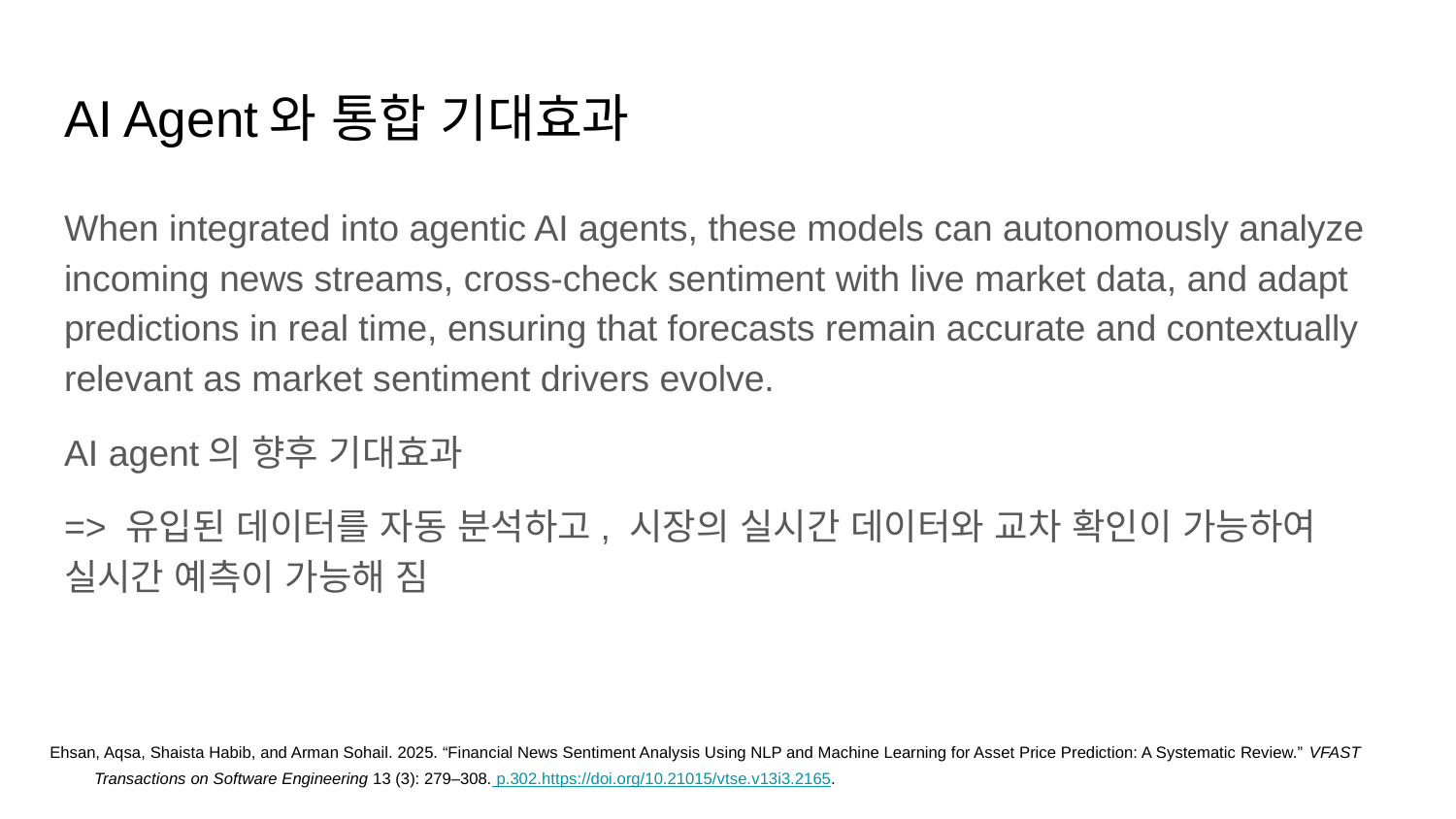

# AI Agent와 통합 기대효과
When integrated into agentic AI agents, these models can autonomously analyze incoming news streams, cross-check sentiment with live market data, and adapt predictions in real time, ensuring that forecasts remain accurate and contextually relevant as market sentiment drivers evolve.
AI agent의 향후 기대효과
=> 유입된 데이터를 자동 분석하고, 시장의 실시간 데이터와 교차 확인이 가능하여 실시간 예측이 가능해 짐
Ehsan, Aqsa, Shaista Habib, and Arman Sohail. 2025. “Financial News Sentiment Analysis Using NLP and Machine Learning for Asset Price Prediction: A Systematic Review.” VFAST Transactions on Software Engineering 13 (3): 279–308. p.302.https://doi.org/10.21015/vtse.v13i3.2165.